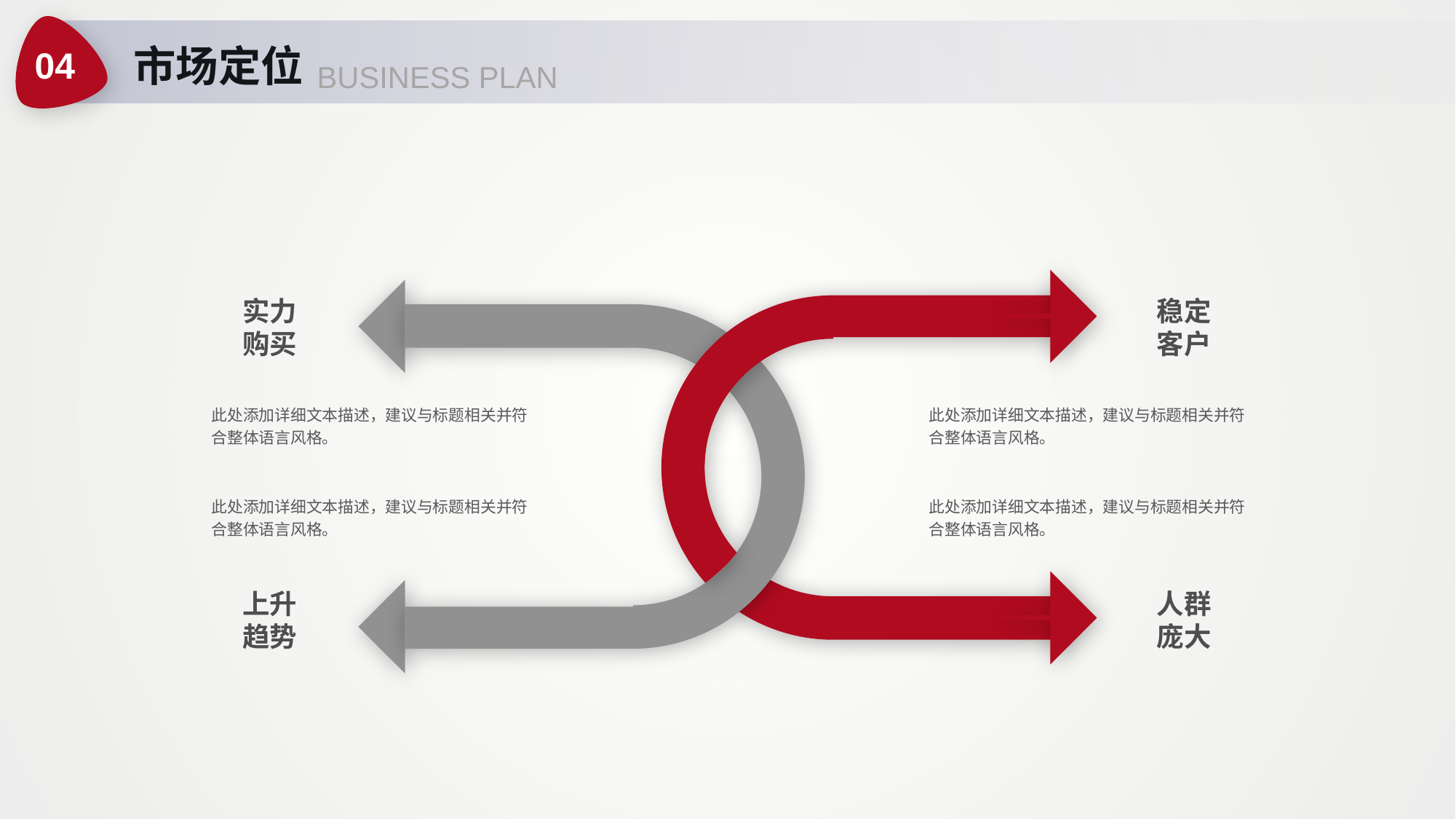

04

市场定位
BUSINESS PLAN

实力
购买
稳定
客户

此处添加详细文本描述，建议与标题相关并符合整体语言风格。
此处添加详细文本描述，建议与标题相关并符合整体语言风格。
此处添加详细文本描述，建议与标题相关并符合整体语言风格。
此处添加详细文本描述，建议与标题相关并符合整体语言风格。

上升
趋势
人群
庞大